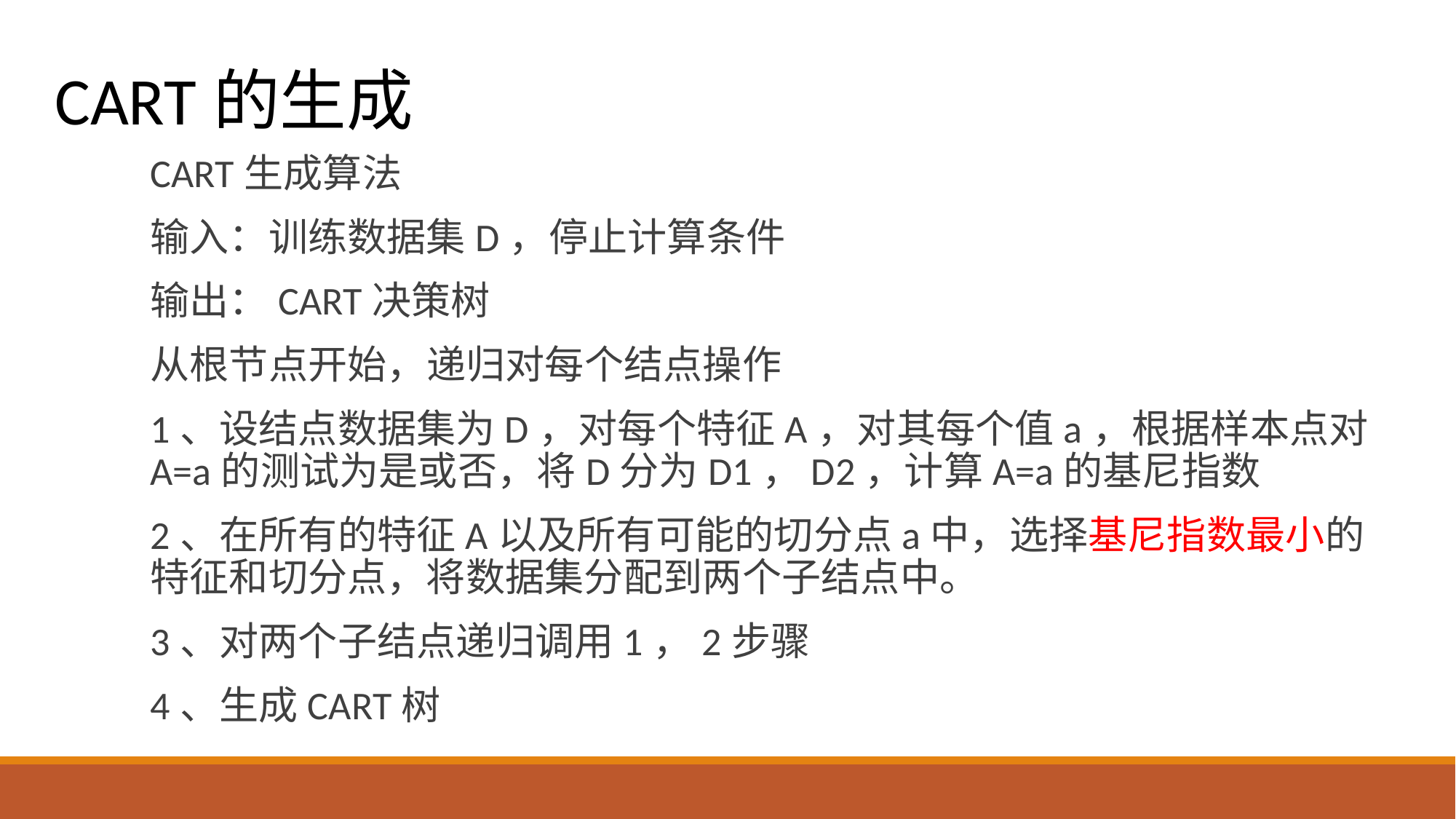

CART的生成
CART生成算法
输入：训练数据集D，停止计算条件
输出：CART决策树
从根节点开始，递归对每个结点操作
1、设结点数据集为D，对每个特征A，对其每个值a，根据样本点对A=a的测试为是或否，将D分为D1，D2，计算A=a的基尼指数
2、在所有的特征A以及所有可能的切分点a中，选择基尼指数最小的特征和切分点，将数据集分配到两个子结点中。
3、对两个子结点递归调用1，2步骤
4、生成CART树